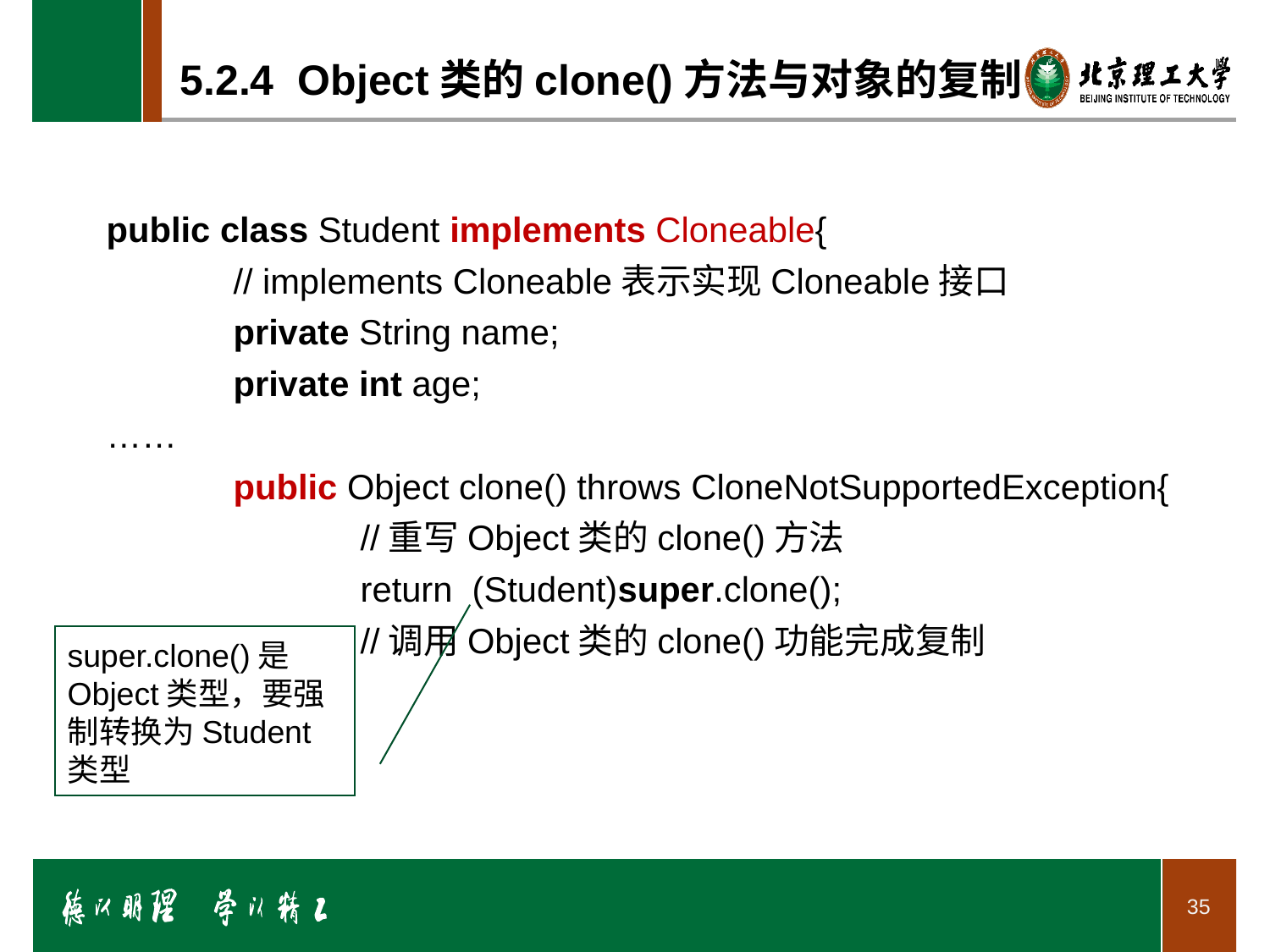

# 5.2.4  Object类的clone()方法与对象的复制
public class Student implements Cloneable{
	// implements Cloneable表示实现Cloneable接口
	private String name;
	private int age;
……
	public Object clone() throws CloneNotSupportedException{
		//重写Object类的clone()方法
		return  (Student)super.clone();
		//调用Object类的clone()功能完成复制
	}
}

super.clone()是Object类型，要强制转换为Student类型